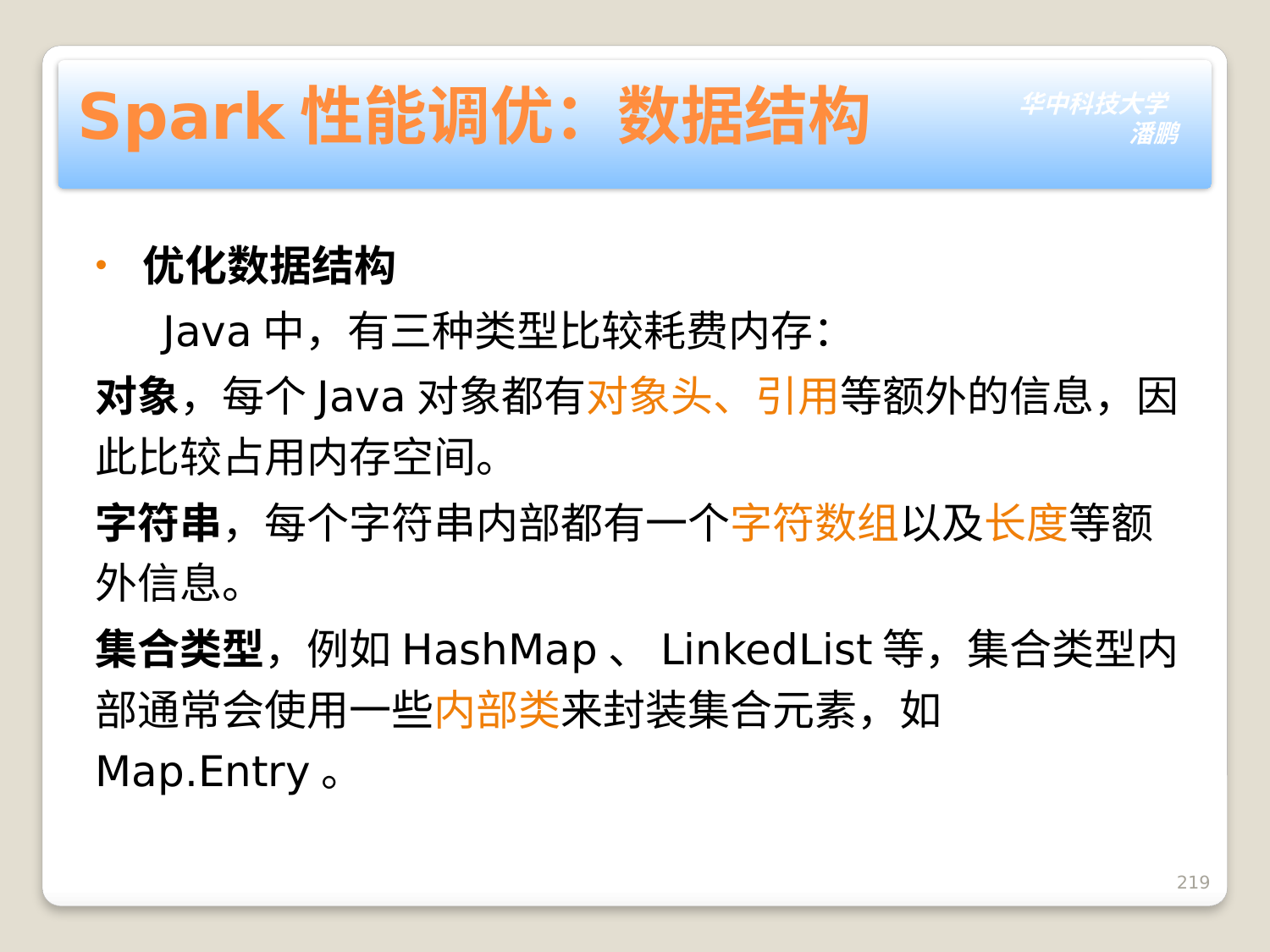

# Spark性能调优：数据结构
优化数据结构
     Java中，有三种类型比较耗费内存：
对象，每个Java对象都有对象头、引用等额外的信息，因此比较占用内存空间。
字符串，每个字符串内部都有一个字符数组以及长度等额外信息。
集合类型，例如HashMap、LinkedList等，集合类型内部通常会使用一些内部类来封装集合元素，如Map.Entry。
219